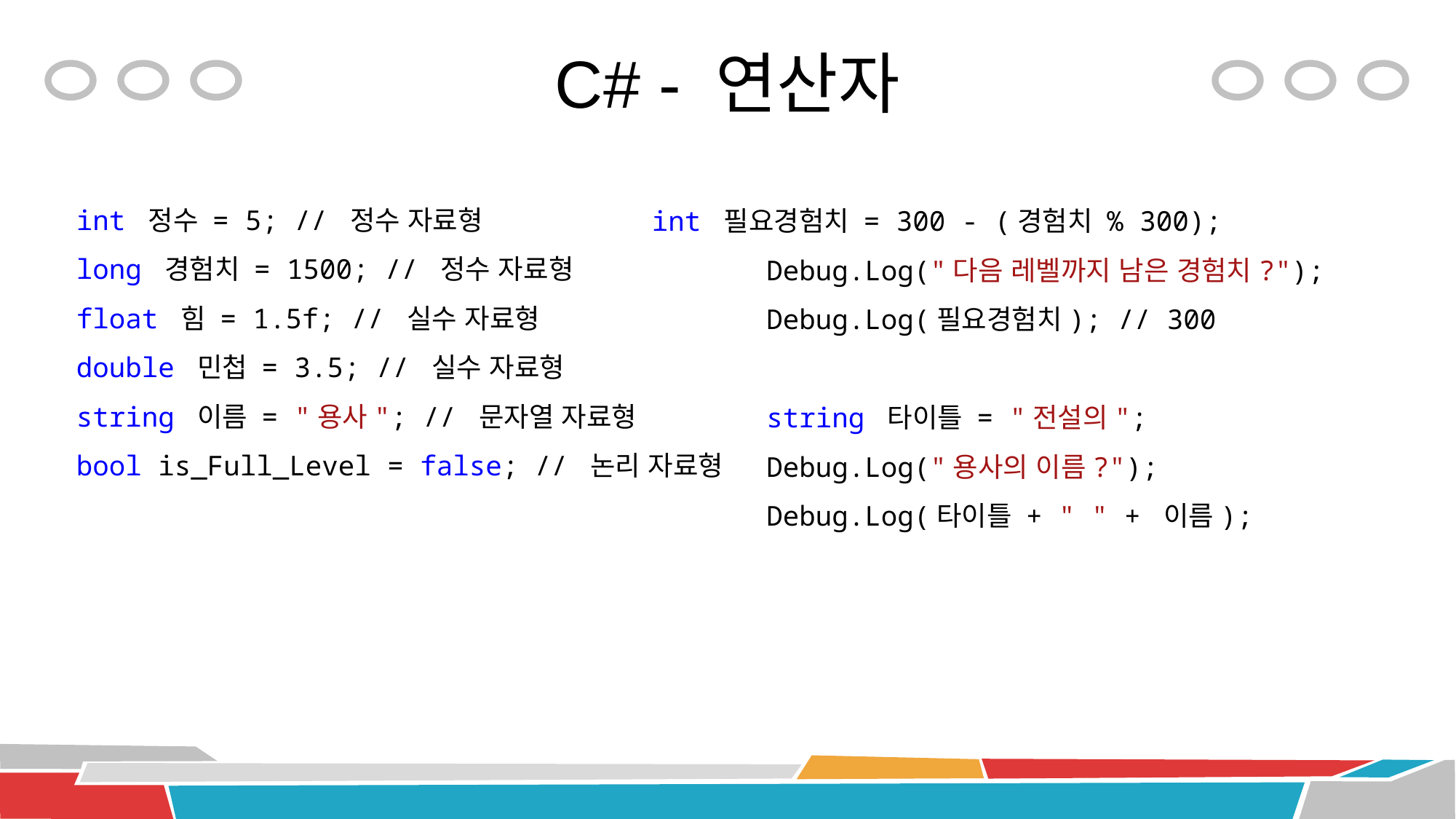

# C# - 연산자
    int 정수 = 5; // 정수 자료형
    long 경험치 = 1500; // 정수 자료형
    float 힘 = 1.5f; // 실수 자료형
    double 민첩 = 3.5; // 실수 자료형
    string 이름 = "용사"; // 문자열 자료형
    bool is_Full_Level = false; // 논리 자료형

 int 필요경험치 = 300 - (경험치 % 300);
        Debug.Log("다음 레벨까지 남은 경험치?");
        Debug.Log(필요경험치); // 300

        string 타이틀 = "전설의";
        Debug.Log("용사의 이름?");
        Debug.Log(타이틀 + " " + 이름);